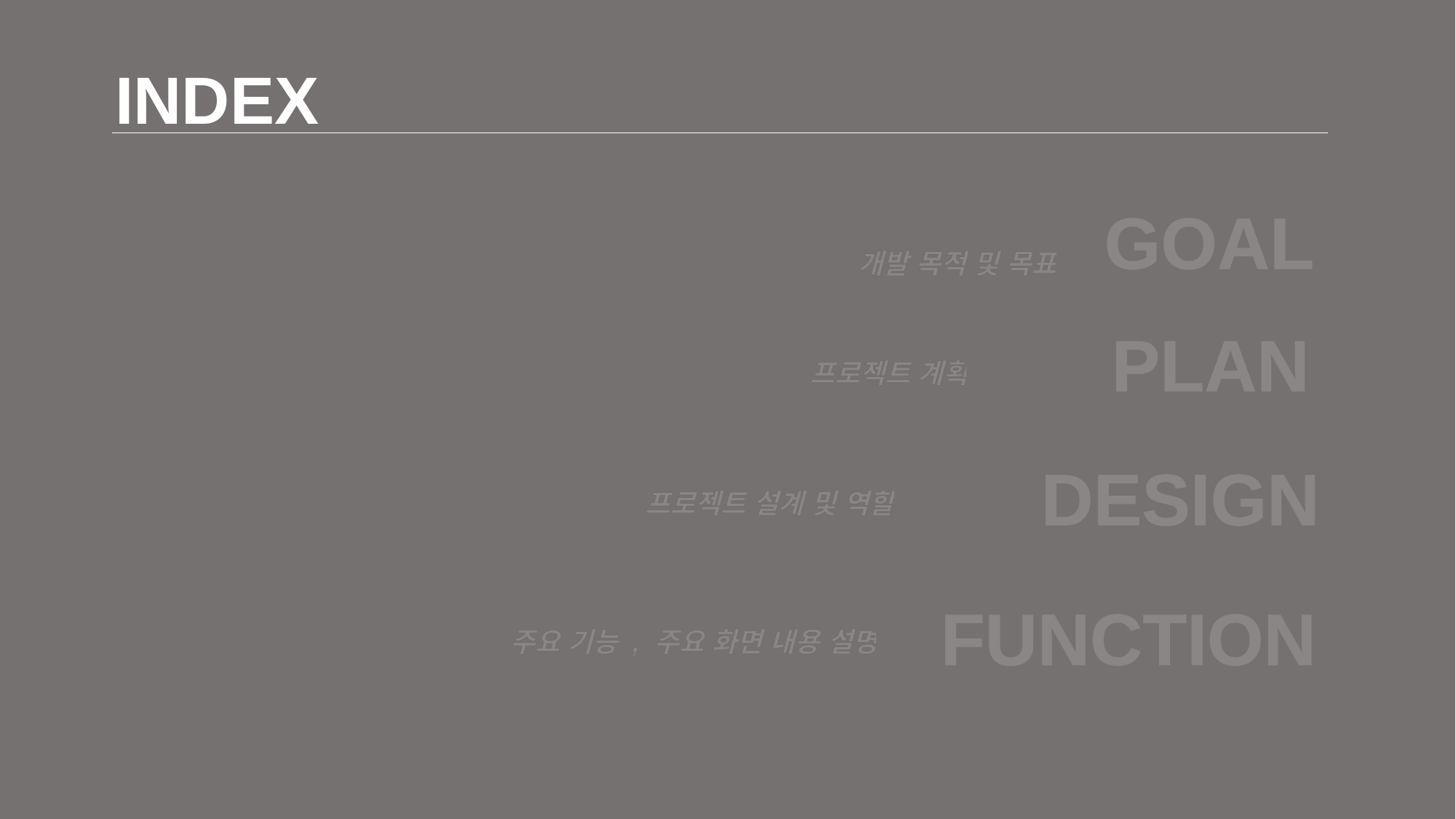

INDEX
GOAL
개발 목적 및 목표
PLAN
프로젝트 계획
DESIGN
프로젝트 설계 및 역할
FUNCTION
주요 기능 , 주요 화면 내용 설명